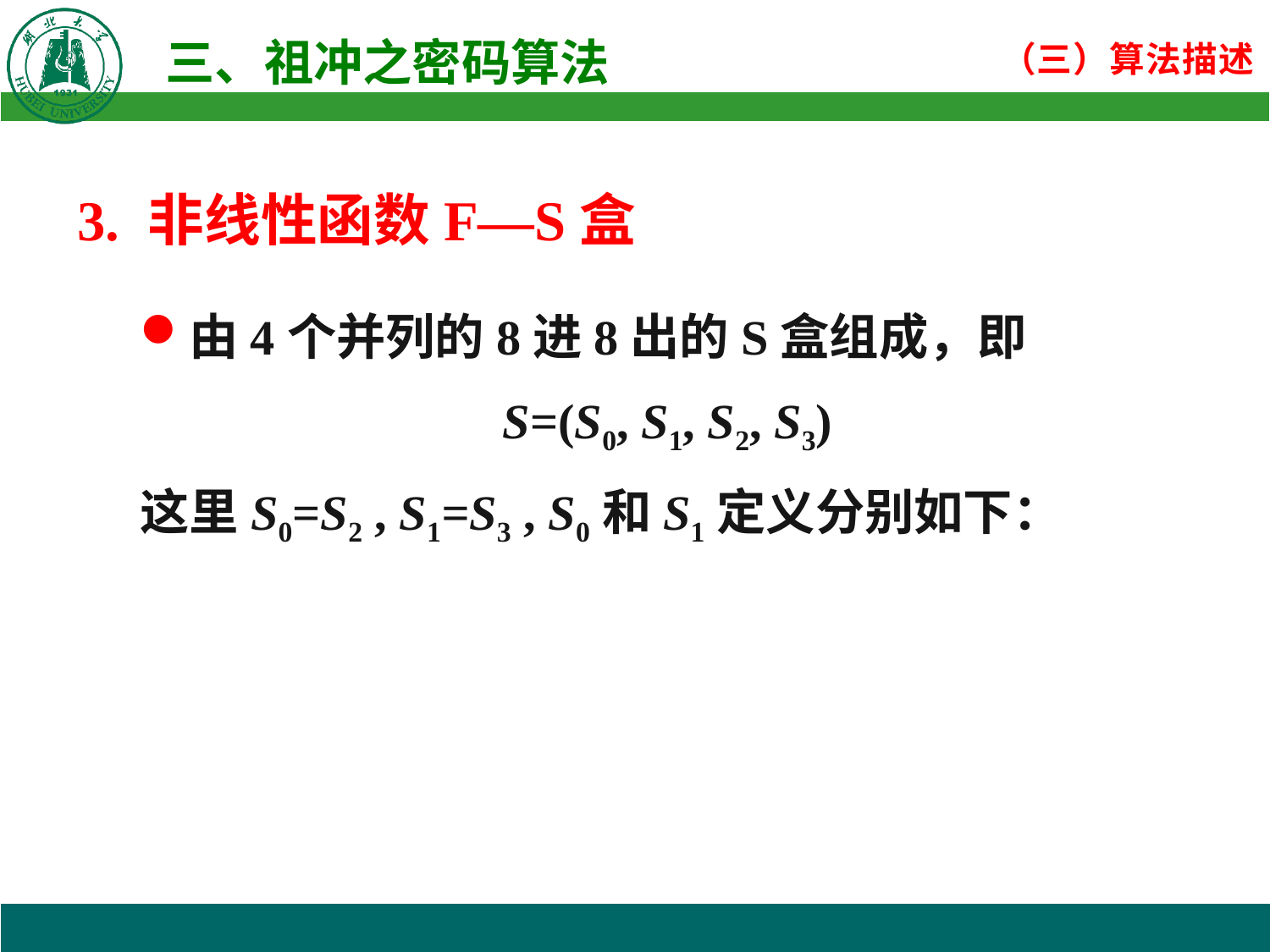

3. 非线性函数F—S盒
由4个并列的8进8出的S盒组成，即
S=(S0, S1, S2, S3)
这里S0=S2 , S1=S3 , S0和S1定义分别如下：